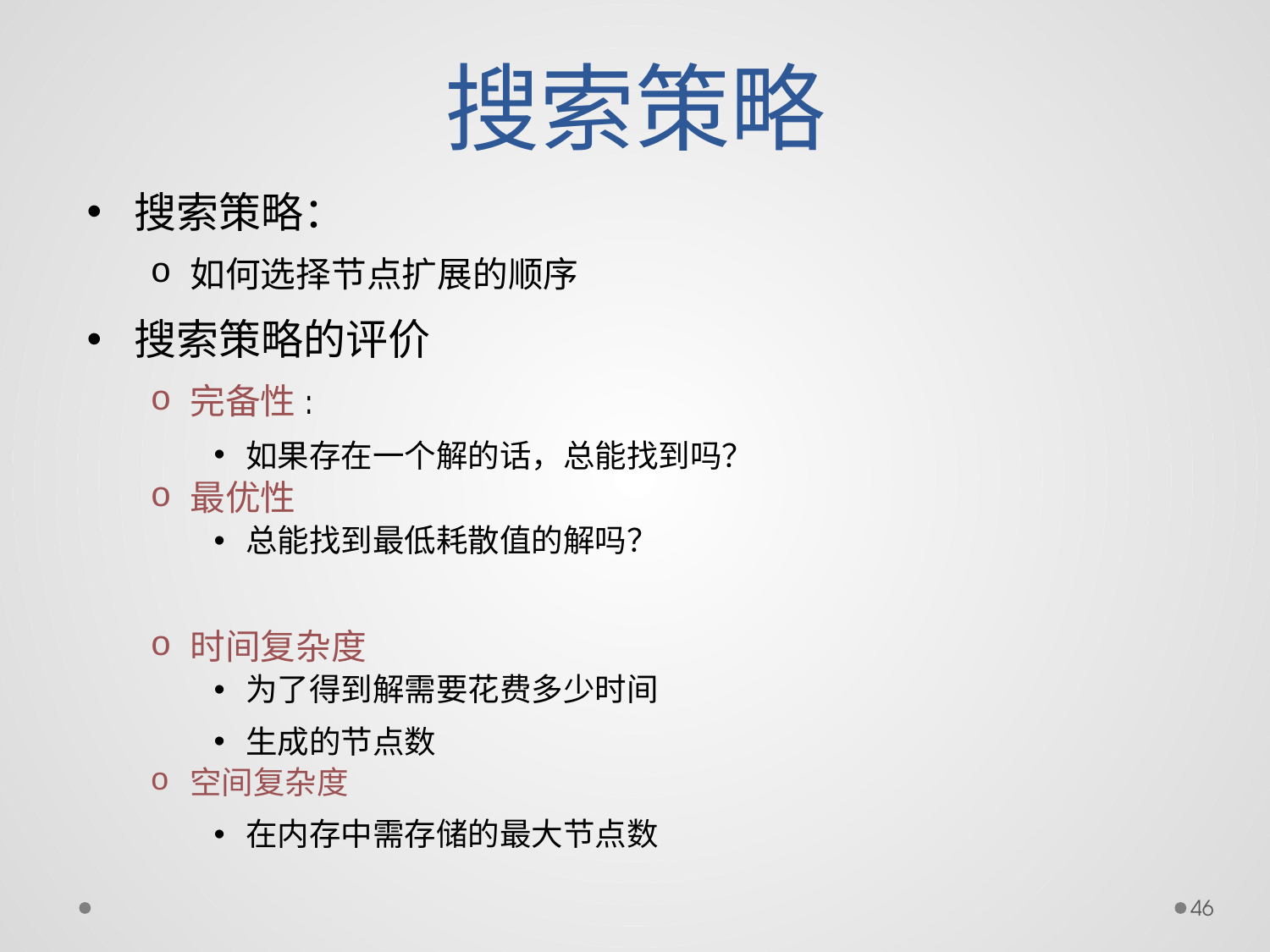

# 搜索策略
搜索策略：
如何选择节点扩展的顺序
搜索策略的评价
完备性:
如果存在一个解的话，总能找到吗？
最优性
总能找到最低耗散值的解吗？

时间复杂度
为了得到解需要花费多少时间
生成的节点数
空间复杂度
在内存中需存储的最大节点数
46